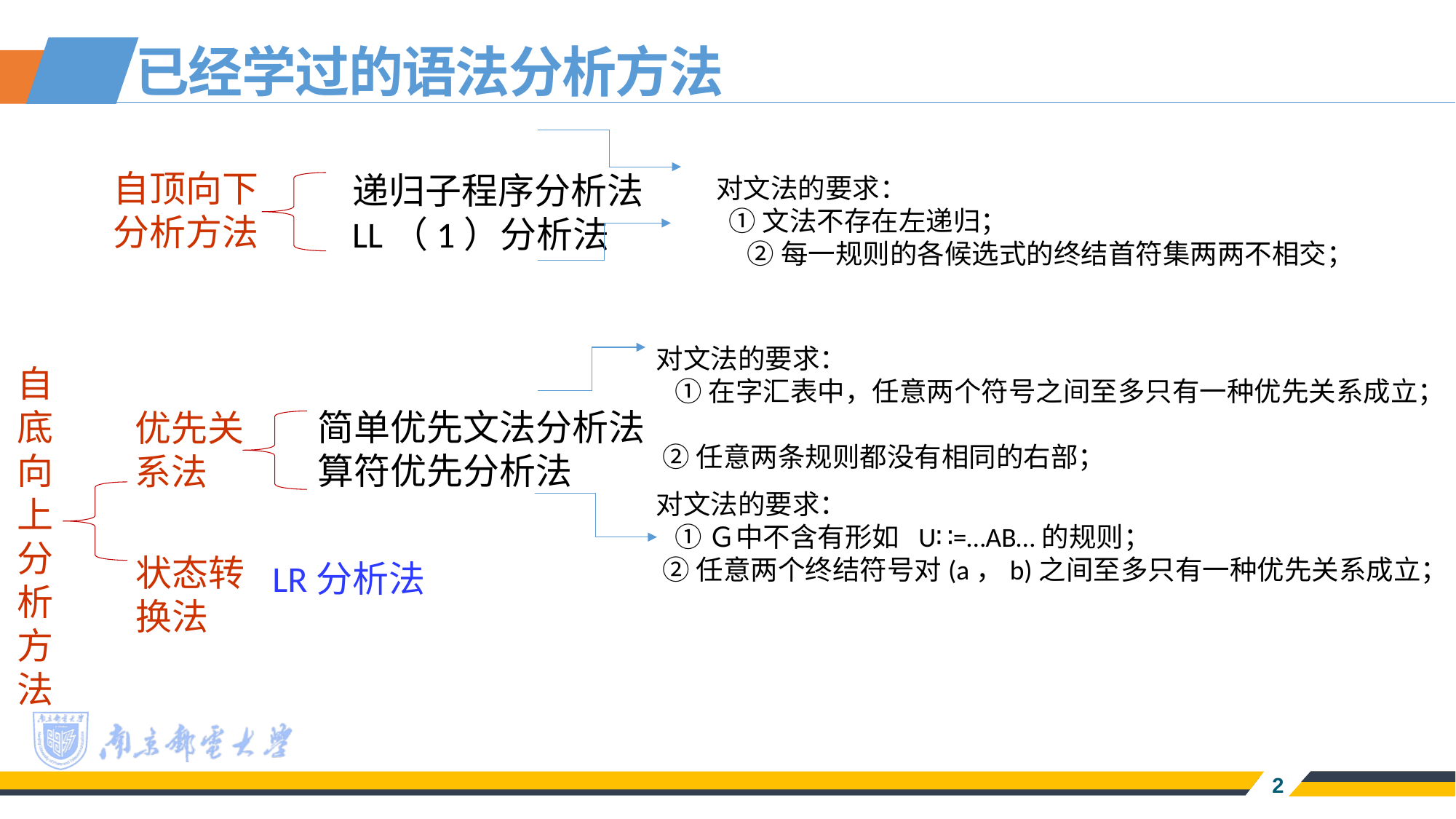

已经学过的语法分析方法
递归子程序分析法
LL（1）分析法
自顶向下分析方法
对文法的要求：
  ①文法不存在左递归；
     ②每一规则的各候选式的终结首符集两两不相交；

对文法的要求：
   ①在字汇表中，任意两个符号之间至多只有一种优先关系成立；
 ②任意两条规则都没有相同的右部；
自底向上分析方法
简单优先文法分析法
算符优先分析法
优先关系法

对文法的要求：
   ①Ｇ中不含有形如  U∷=…AB…的规则；
 ②任意两个终结符号对(a，b)之间至多只有一种优先关系成立；
状态转换法
LR分析法
2